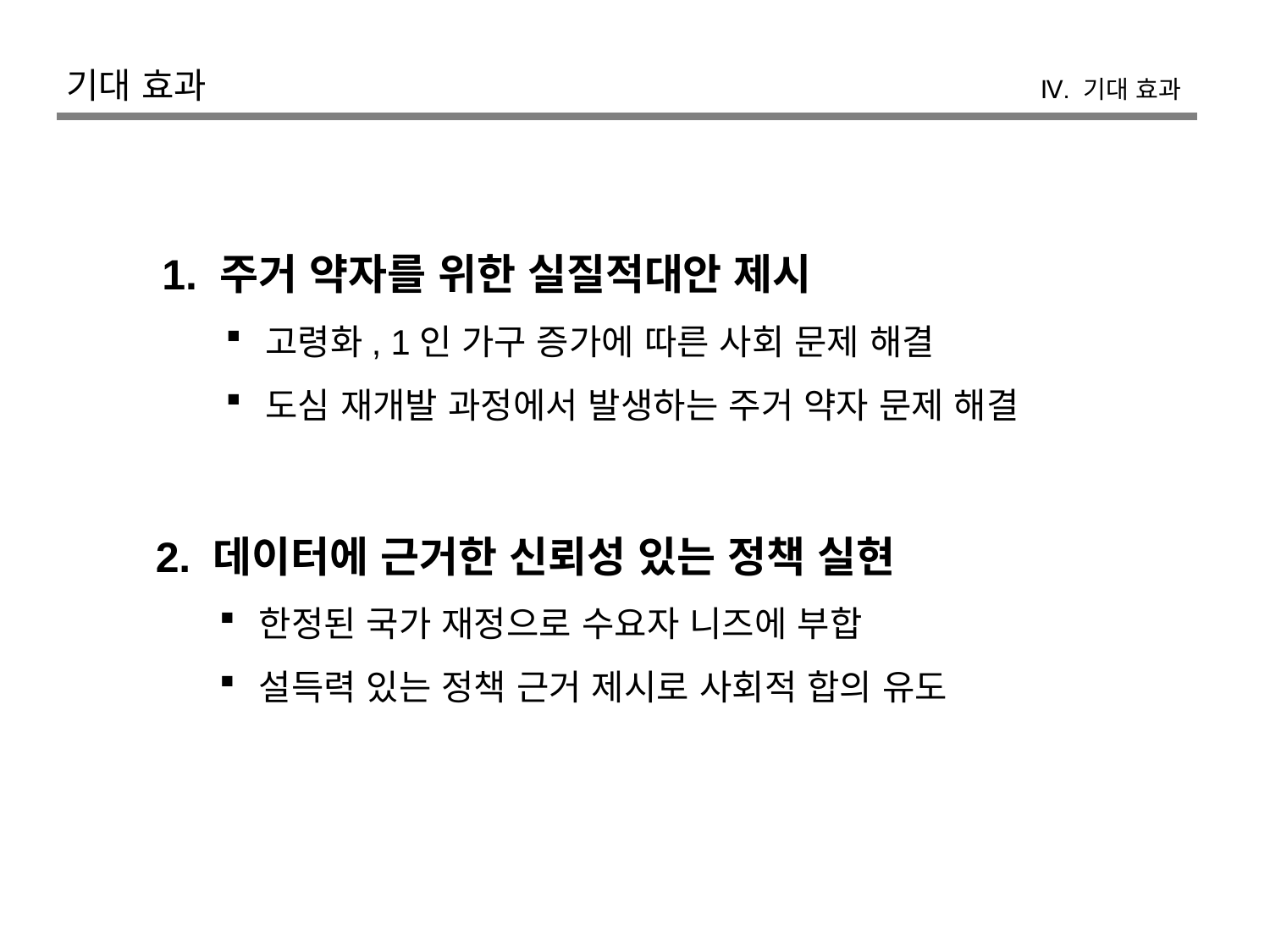

기대 효과
Ⅳ. 기대 효과
1. 주거 약자를 위한 실질적대안 제시
고령화, 1인 가구 증가에 따른 사회 문제 해결
도심 재개발 과정에서 발생하는 주거 약자 문제 해결

2. 데이터에 근거한 신뢰성 있는 정책 실현
한정된 국가 재정으로 수요자 니즈에 부합
설득력 있는 정책 근거 제시로 사회적 합의 유도